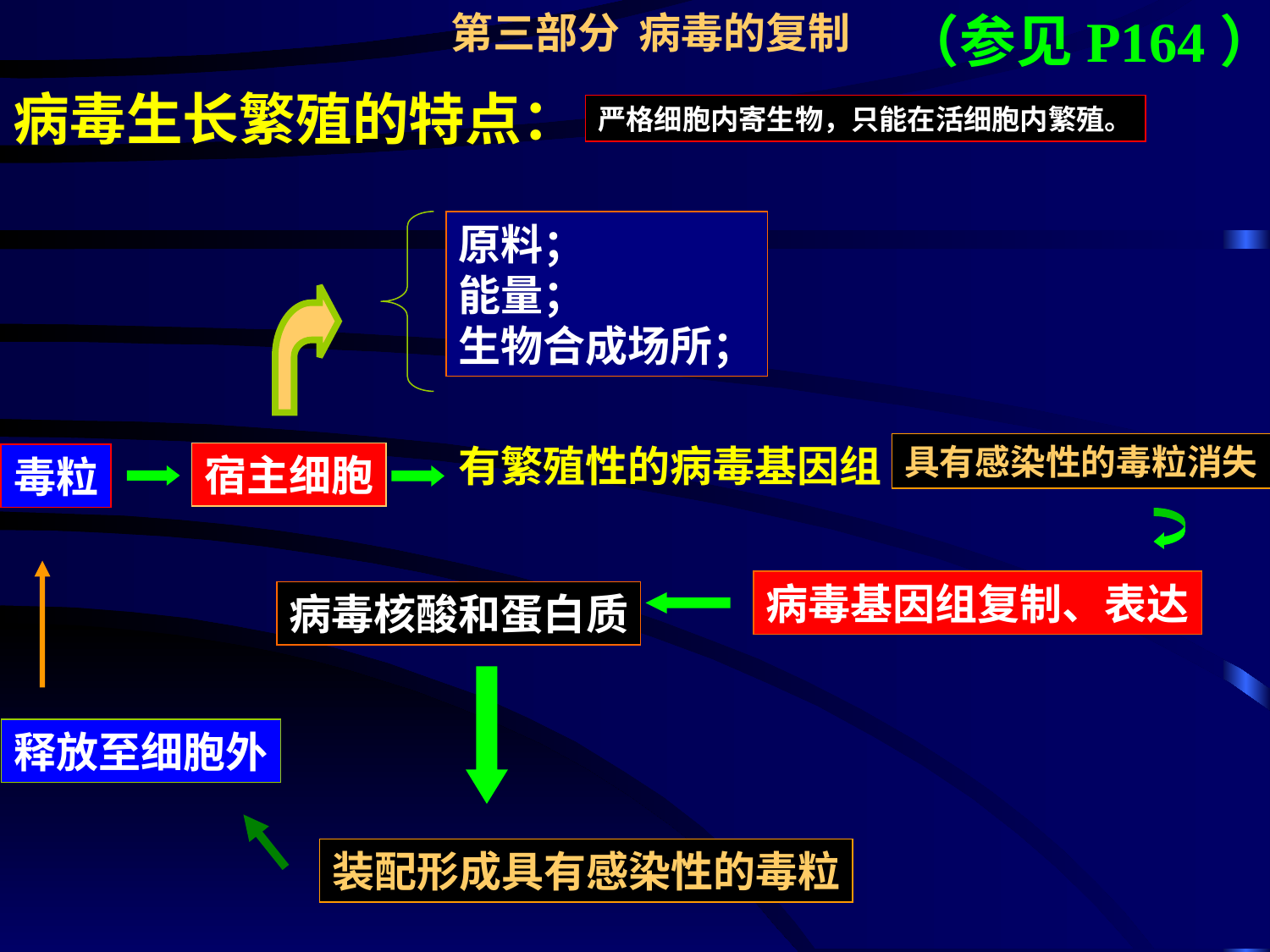

第三部分  病毒的复制
（参见P164）
病毒生长繁殖的特点：
严格细胞内寄生物，只能在活细胞内繁殖。

原料；
能量；
生物合成场所；

有繁殖性的病毒基因组
具有感染性的毒粒消失
宿主细胞
毒粒

病毒基因组复制、表达
病毒核酸和蛋白质

释放至细胞外

装配形成具有感染性的毒粒